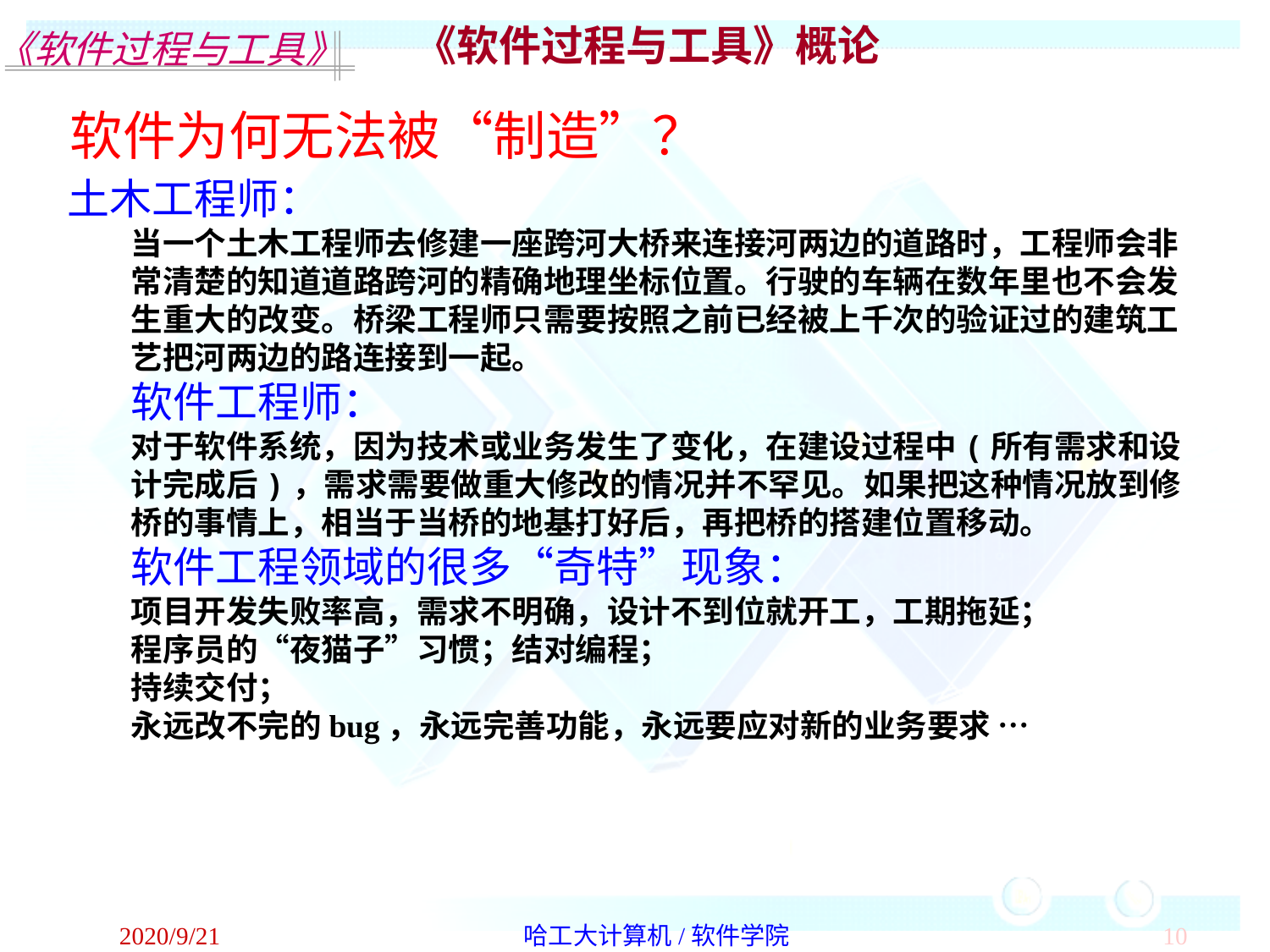

《软件过程与工具》概论
软件为何无法被“制造”？
土木工程师：
当一个土木工程师去修建一座跨河大桥来连接河两边的道路时，工程师会非常清楚的知道道路跨河的精确地理坐标位置。行驶的车辆在数年里也不会发生重大的改变。桥梁工程师只需要按照之前已经被上千次的验证过的建筑工艺把河两边的路连接到一起。
软件工程师：
对于软件系统，因为技术或业务发生了变化，在建设过程中(所有需求和设计完成后)，需求需要做重大修改的情况并不罕见。如果把这种情况放到修桥的事情上，相当于当桥的地基打好后，再把桥的搭建位置移动。
软件工程领域的很多“奇特”现象：
项目开发失败率高，需求不明确，设计不到位就开工，工期拖延；
程序员的“夜猫子”习惯；结对编程；
持续交付；
永远改不完的bug，永远完善功能，永远要应对新的业务要求 …